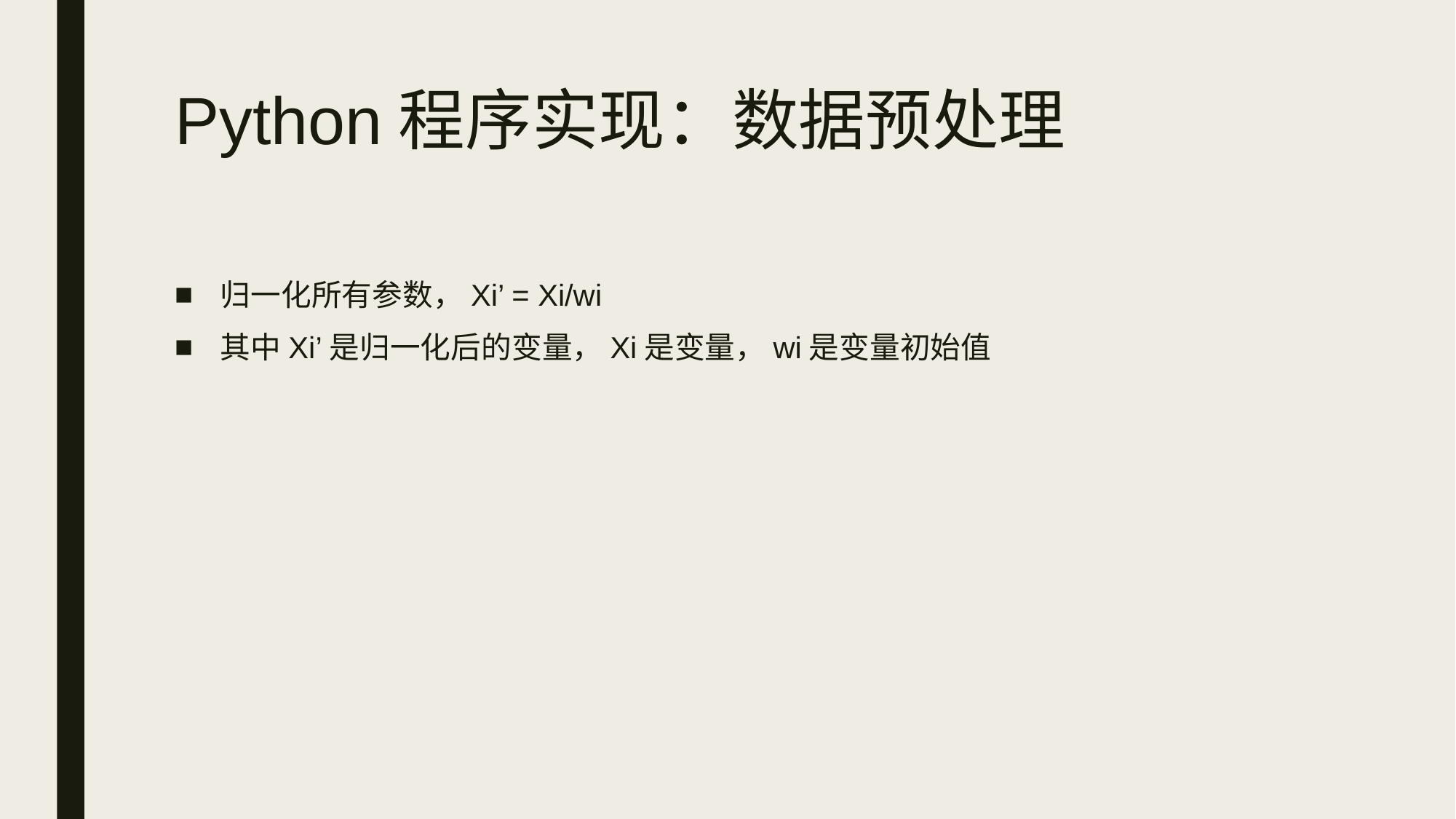

# Python程序实现：数据预处理
归一化所有参数，Xi’ = Xi/wi
其中Xi’是归一化后的变量，Xi是变量，wi是变量初始值